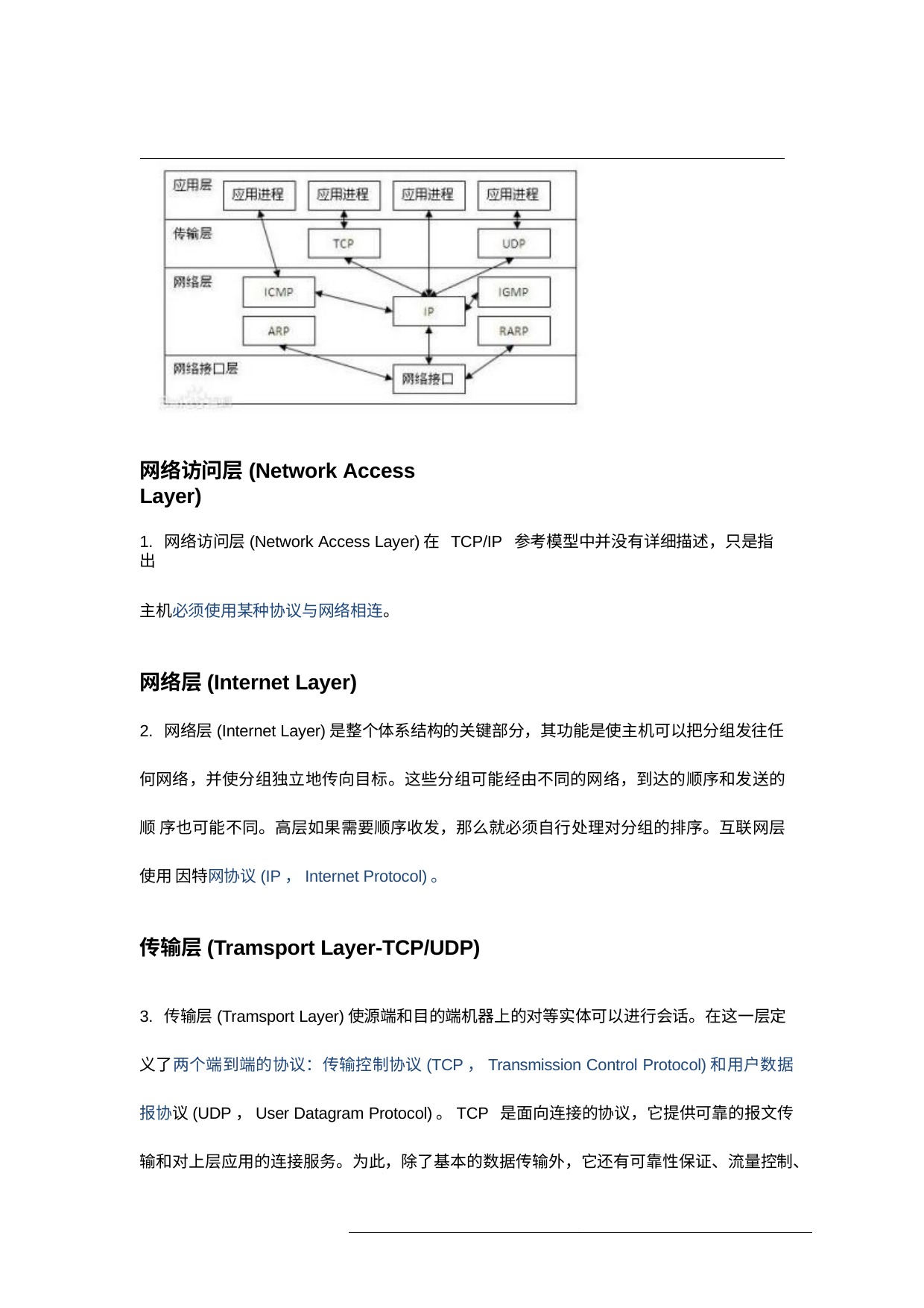

网络访问层(Network Access Layer)
1. 网络访问层(Network Access Layer)在 TCP/IP 参考模型中并没有详细描述，只是指出

主机必须使用某种协议与网络相连。

网络层(Internet Layer)
2. 网络层(Internet Layer)是整个体系结构的关键部分，其功能是使主机可以把分组发往任
何网络，并使分组独立地传向目标。这些分组可能经由不同的网络，到达的顺序和发送的顺 序也可能不同。高层如果需要顺序收发，那么就必须自行处理对分组的排序。互联网层使用 因特网协议(IP，Internet Protocol)。

传输层(Tramsport Layer-TCP/UDP)
3. 传输层(Tramsport Layer)使源端和目的端机器上的对等实体可以进行会话。在这一层定
义了两个端到端的协议：传输控制协议(TCP，Transmission Control Protocol)和用户数据 报协议(UDP，User Datagram Protocol)。TCP 是面向连接的协议，它提供可靠的报文传 输和对上层应用的连接服务。为此，除了基本的数据传输外，它还有可靠性保证、流量控制、